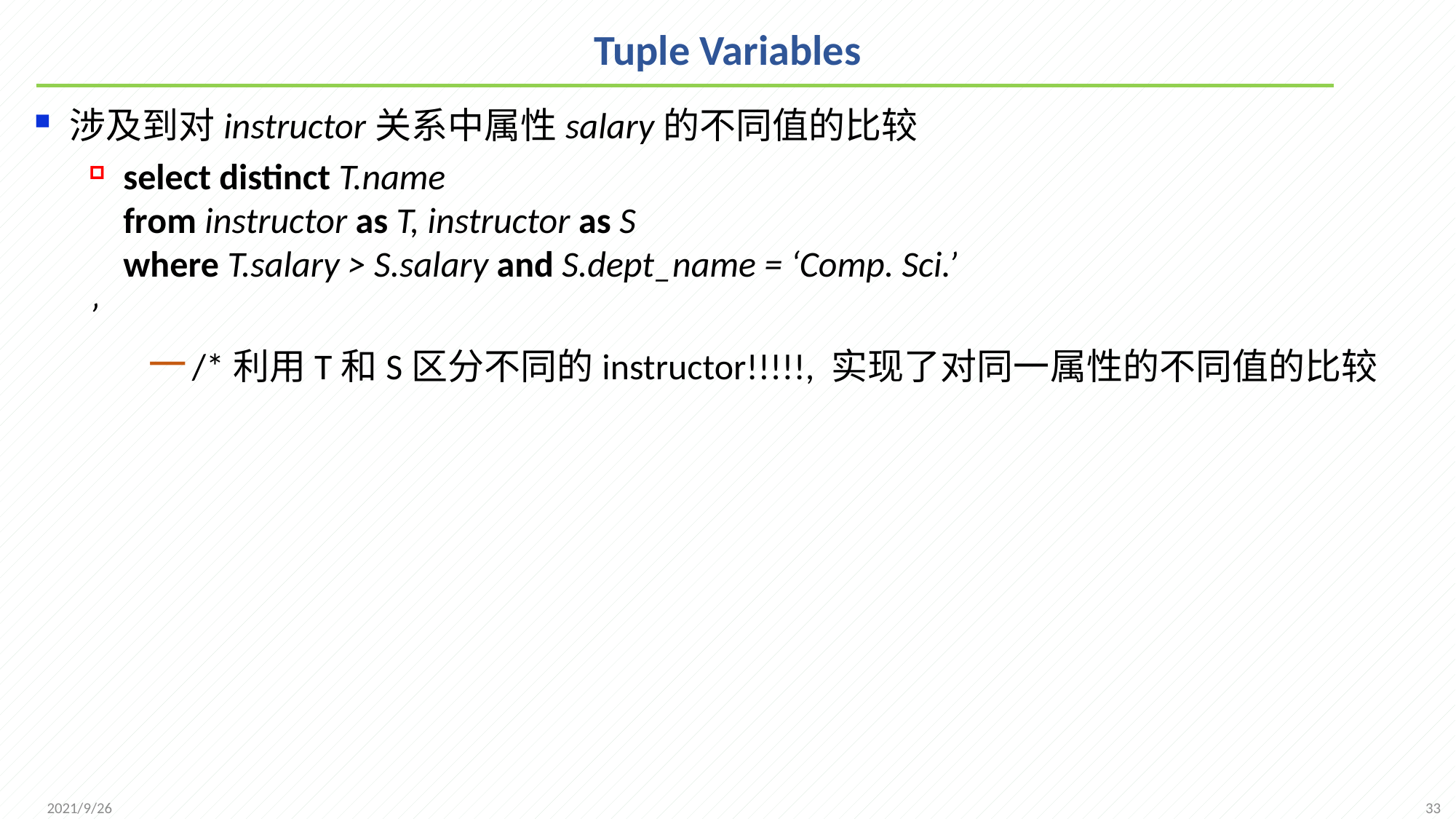

# Tuple Variables
涉及到对instructor关系中属性salary的不同值的比较
select distinct T.name
from instructor as T, instructor as S
where T.salary > S.salary and S.dept_name = ‘Comp. Sci.’
’
/*利用T和S区分不同的instructor!!!!!, 实现了对同一属性的不同值的比较

33
2021/9/26